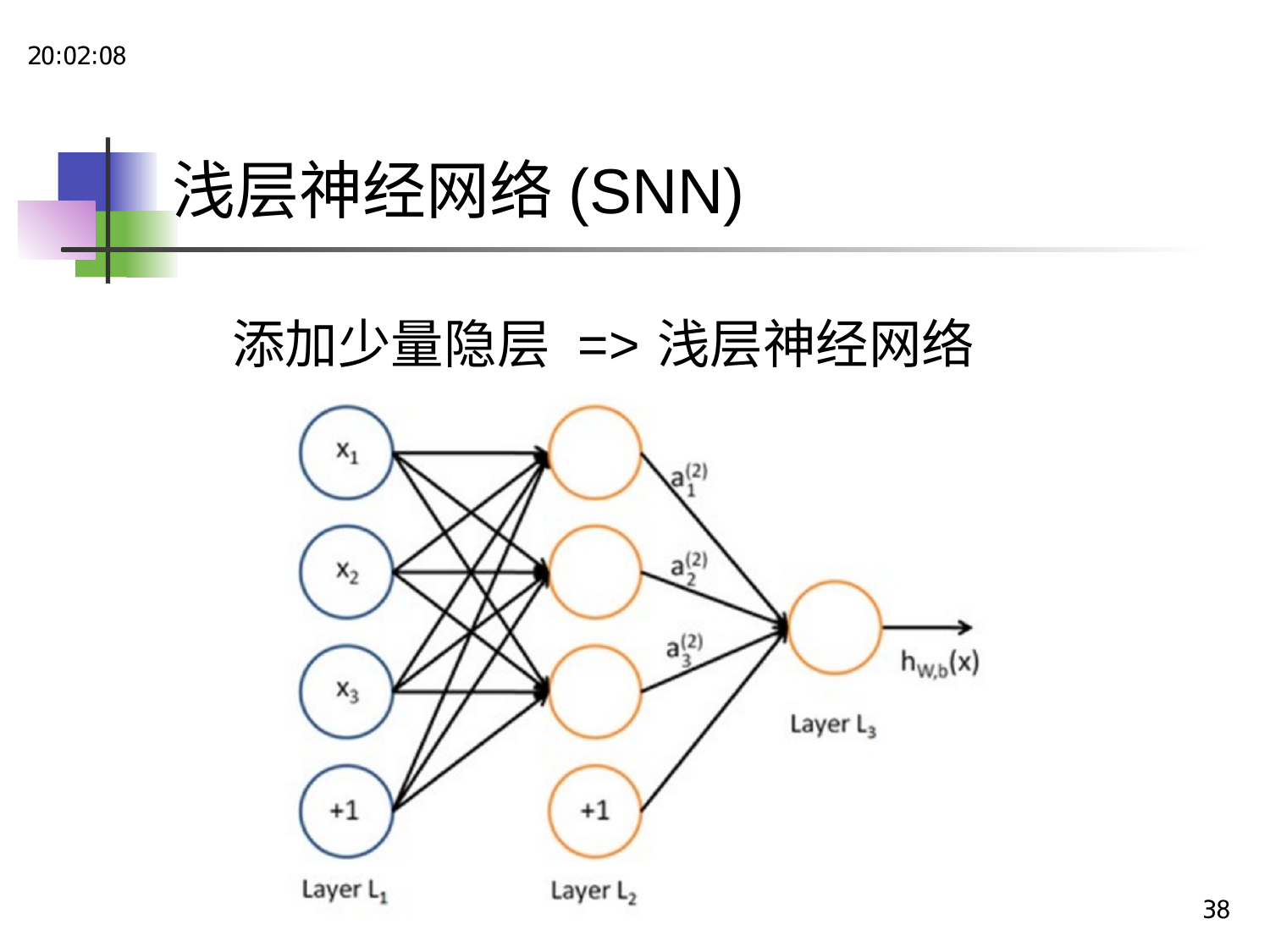

20:02:08
# 浅层神经网络(SNN)
添加少量隐层	=>	浅层神经网络

38